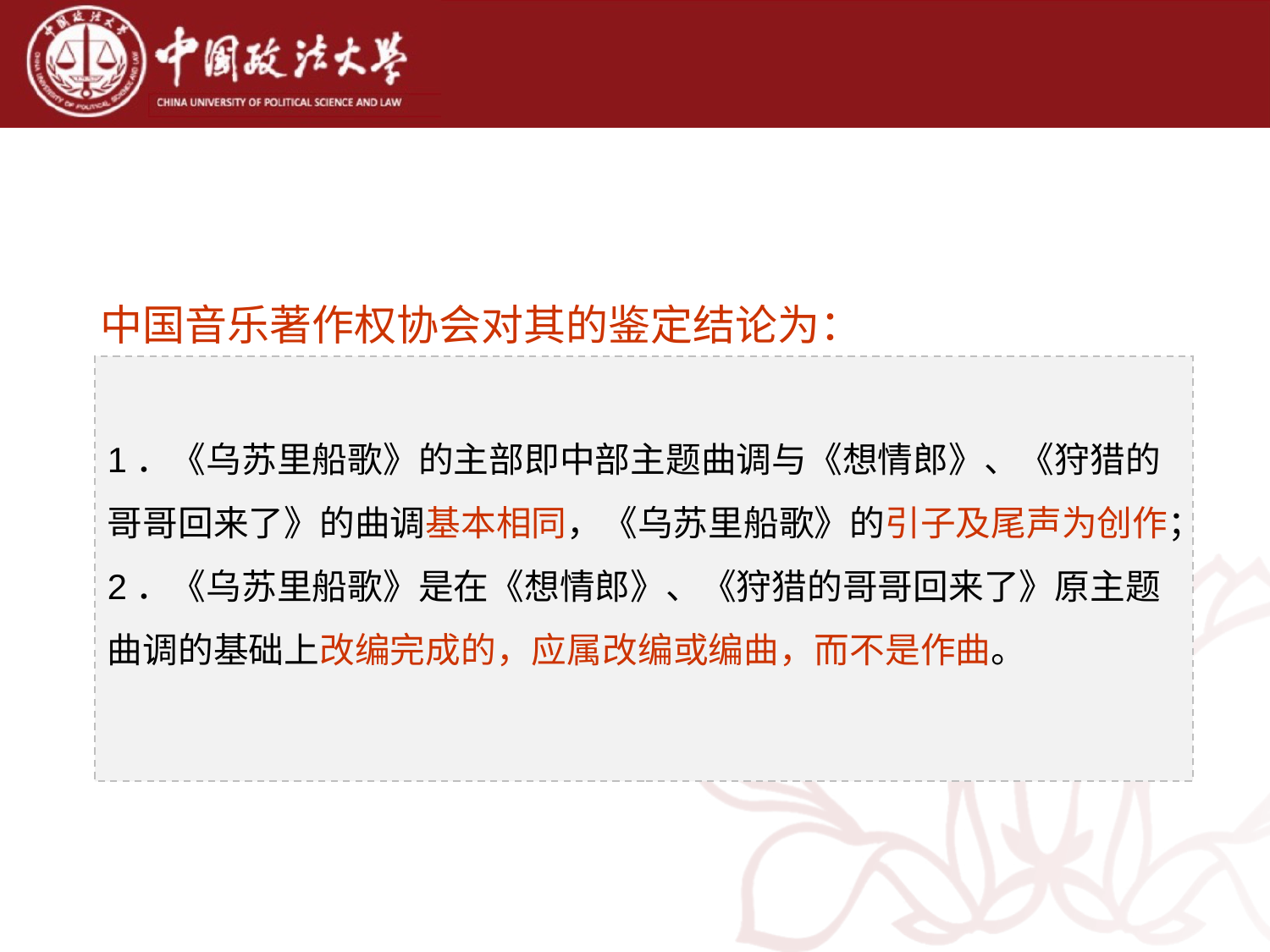

中国音乐著作权协会对其的鉴定结论为：
1．《乌苏里船歌》的主部即中部主题曲调与《想情郎》、《狩猎的哥哥回来了》的曲调基本相同，《乌苏里船歌》的引子及尾声为创作；
2．《乌苏里船歌》是在《想情郎》、《狩猎的哥哥回来了》原主题曲调的基础上改编完成的，应属改编或编曲，而不是作曲。